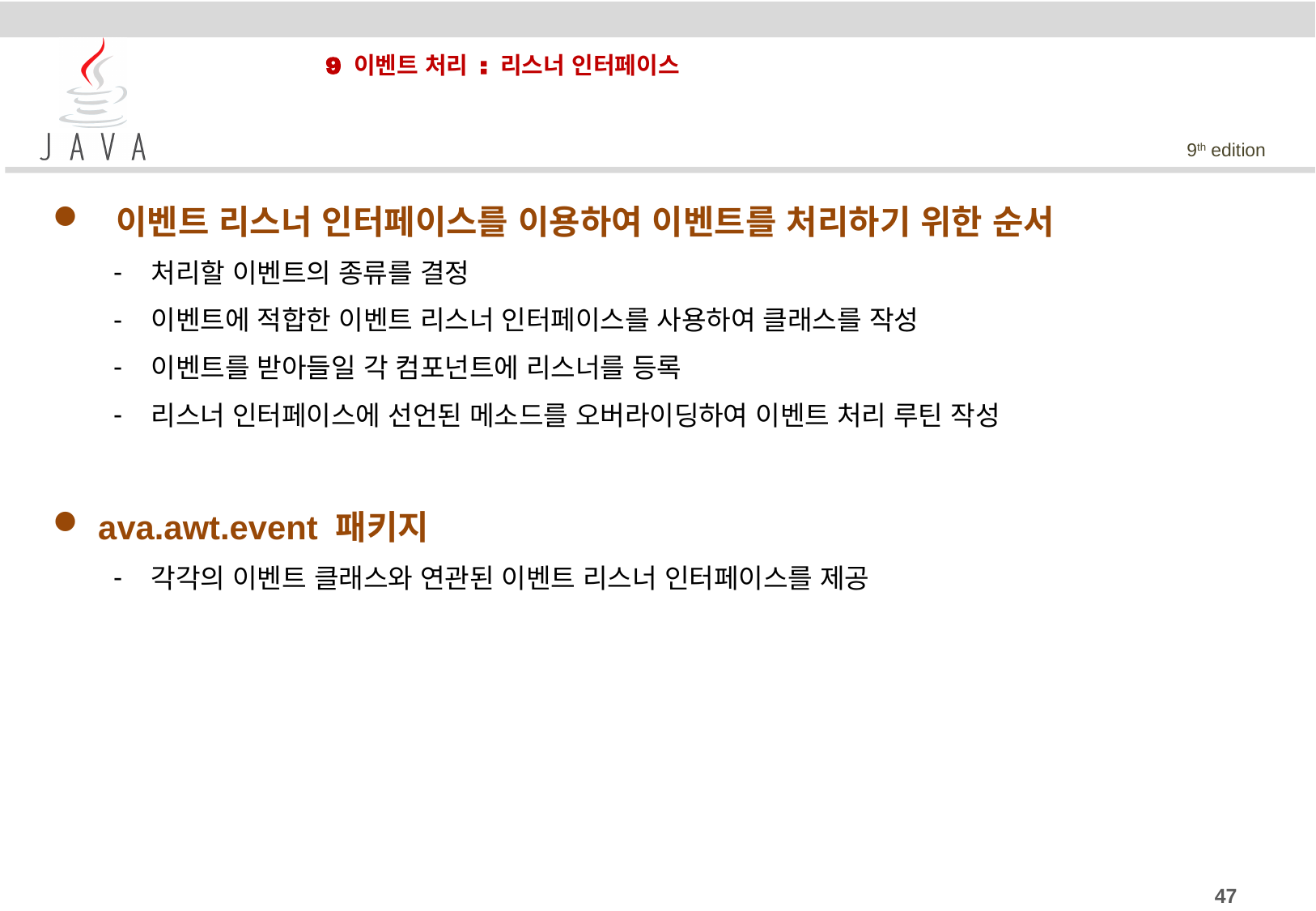

# 9 이벤트 처리 : 리스너 인터페이스
 이벤트 리스너 인터페이스를 이용하여 이벤트를 처리하기 위한 순서
처리할 이벤트의 종류를 결정
이벤트에 적합한 이벤트 리스너 인터페이스를 사용하여 클래스를 작성
이벤트를 받아들일 각 컴포넌트에 리스너를 등록
리스너 인터페이스에 선언된 메소드를 오버라이딩하여 이벤트 처리 루틴 작성

ava.awt.event 패키지
각각의 이벤트 클래스와 연관된 이벤트 리스너 인터페이스를 제공
47